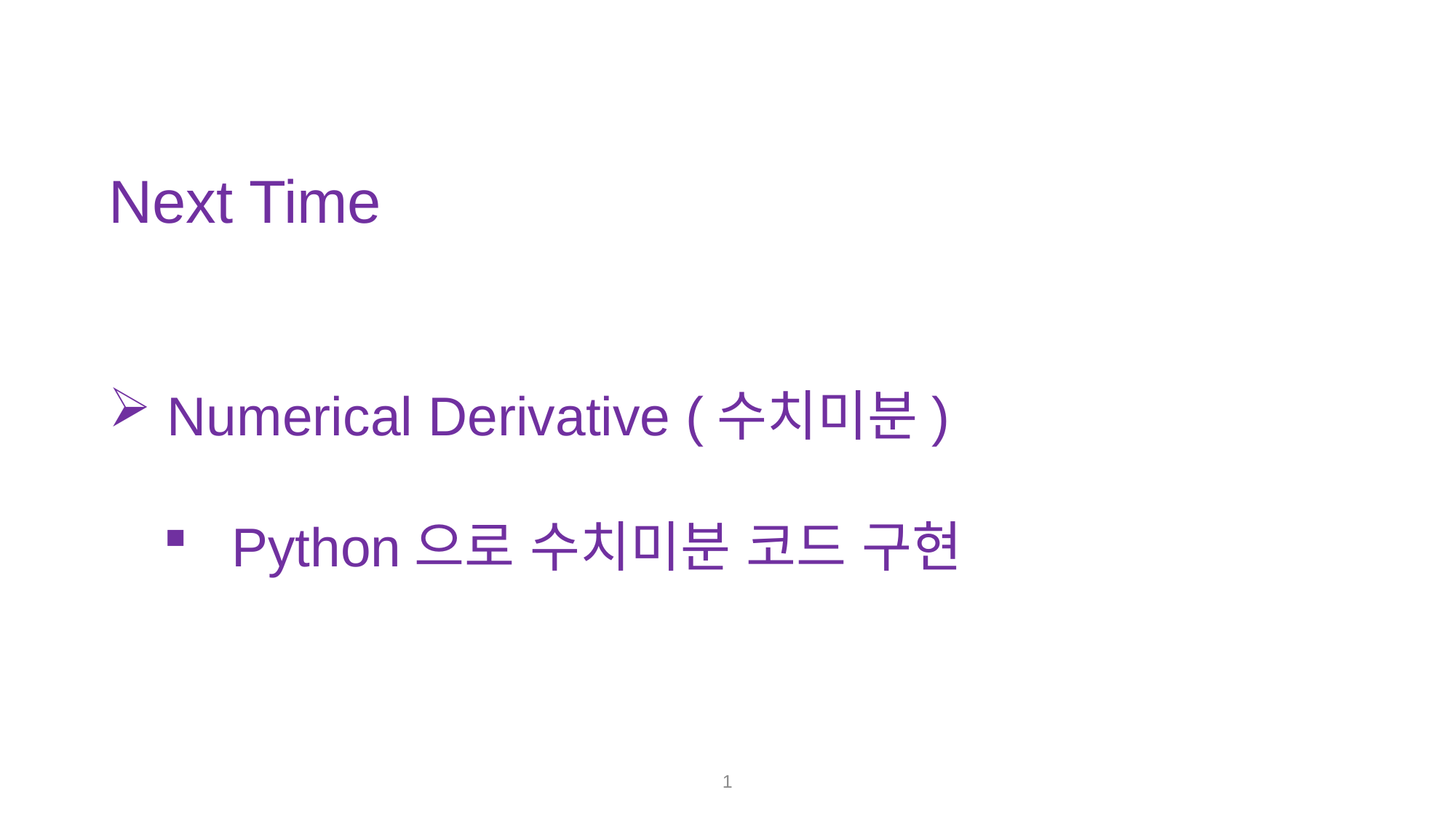

Next Time

 Numerical Derivative (수치미분)

Python으로 수치미분 코드 구현
1